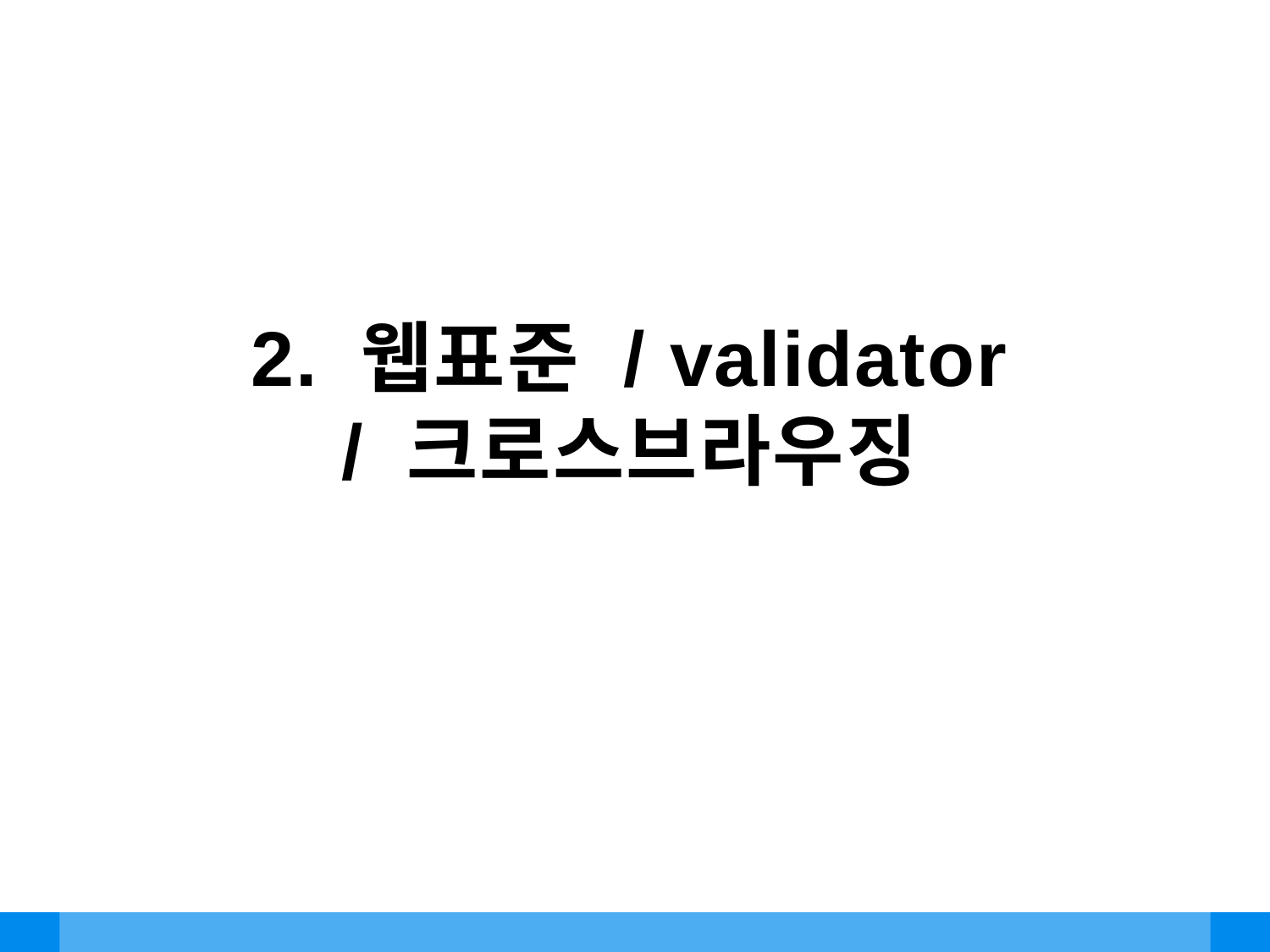

# 2. 웹표준 / validator / 크로스브라우징